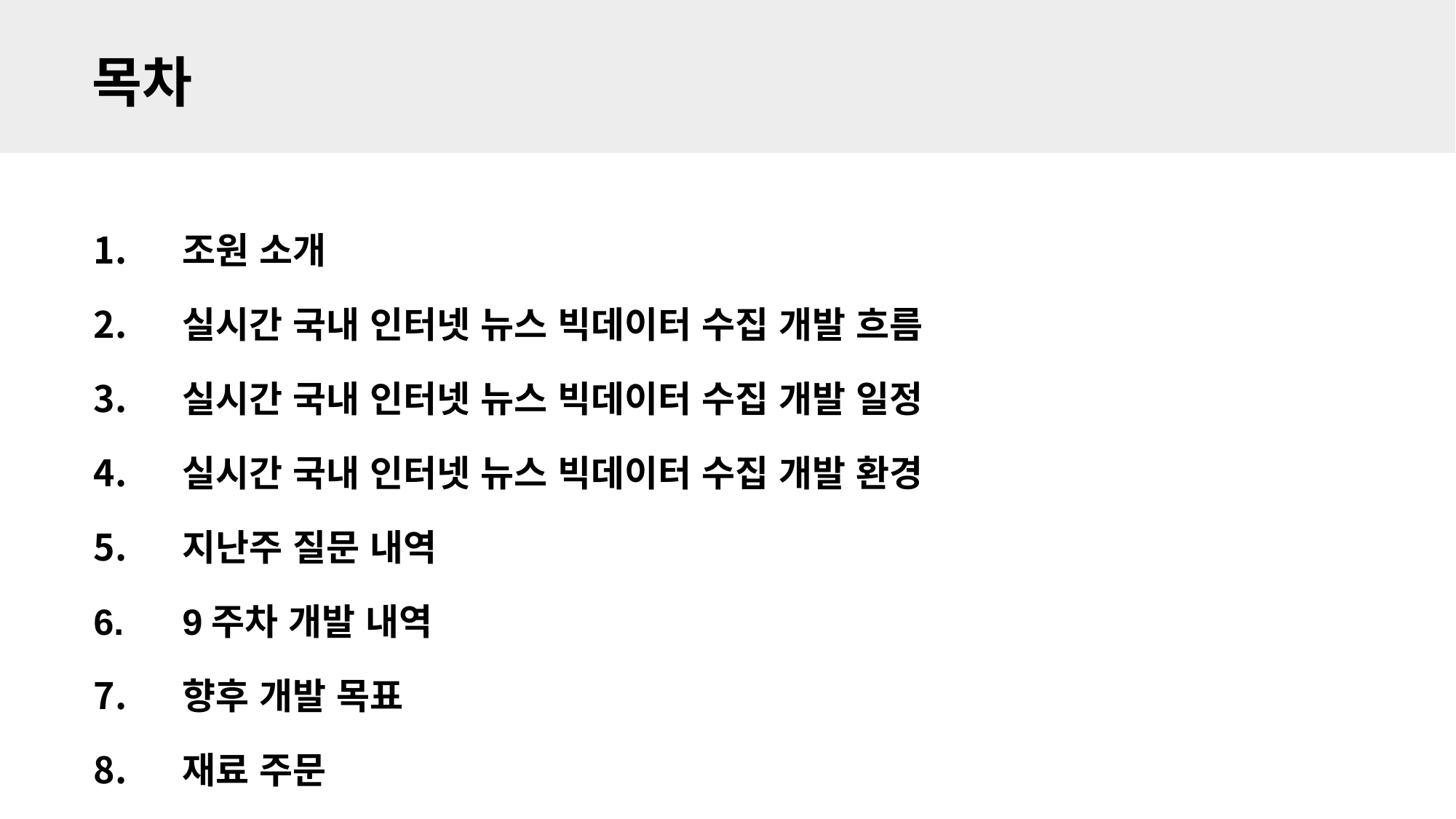

목차
조원 소개
실시간 국내 인터넷 뉴스 빅데이터 수집 개발 흐름
실시간 국내 인터넷 뉴스 빅데이터 수집 개발 일정
실시간 국내 인터넷 뉴스 빅데이터 수집 개발 환경
지난주 질문 내역
9주차 개발 내역
향후 개발 목표
재료 주문

Open eyes